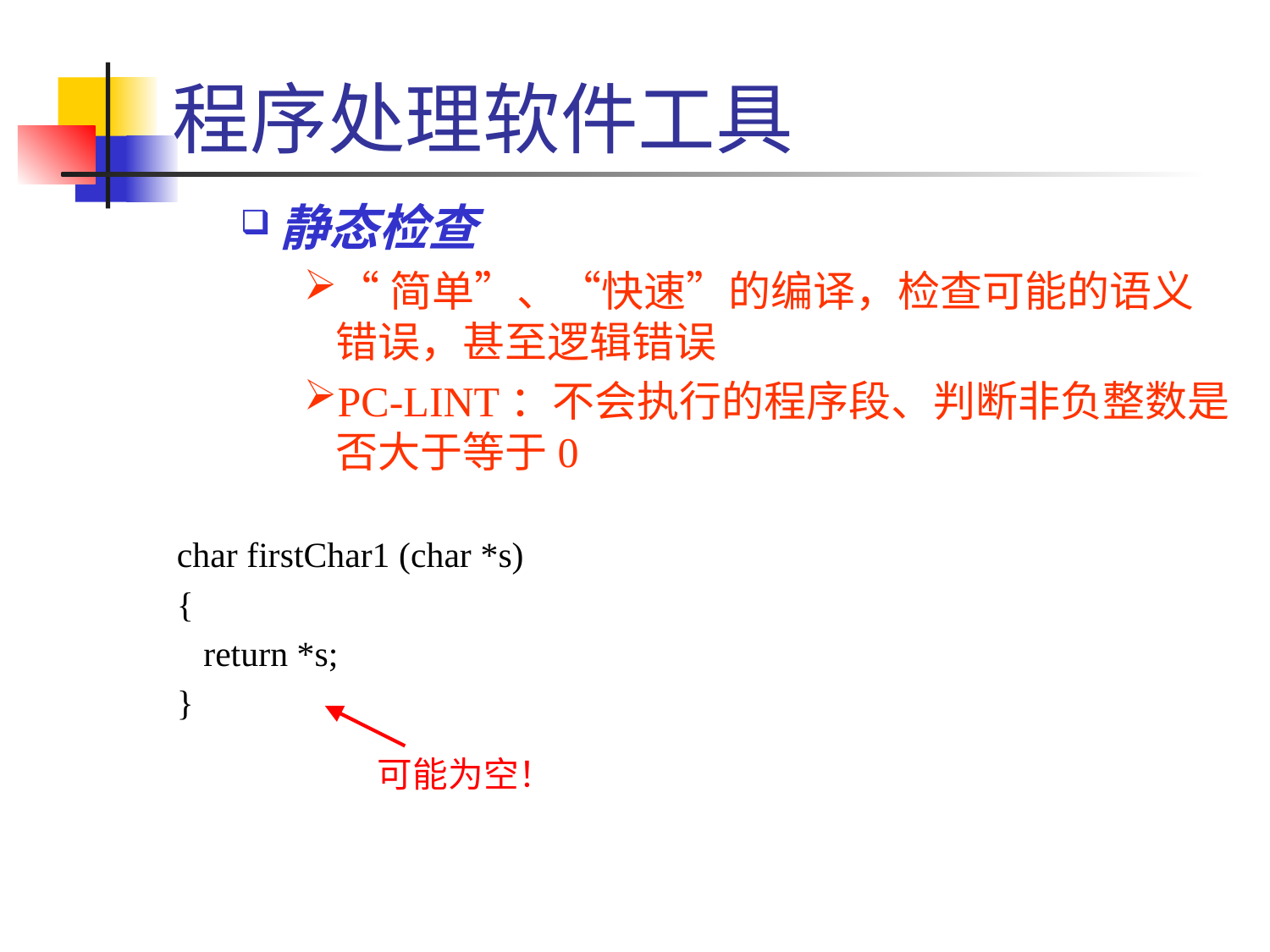

# 程序处理软件工具
静态检查
“简单”、“快速”的编译，检查可能的语义错误，甚至逻辑错误
PC-LINT：不会执行的程序段、判断非负整数是否大于等于0

char firstChar1 (char *s)
{
   return *s;
}
可能为空！